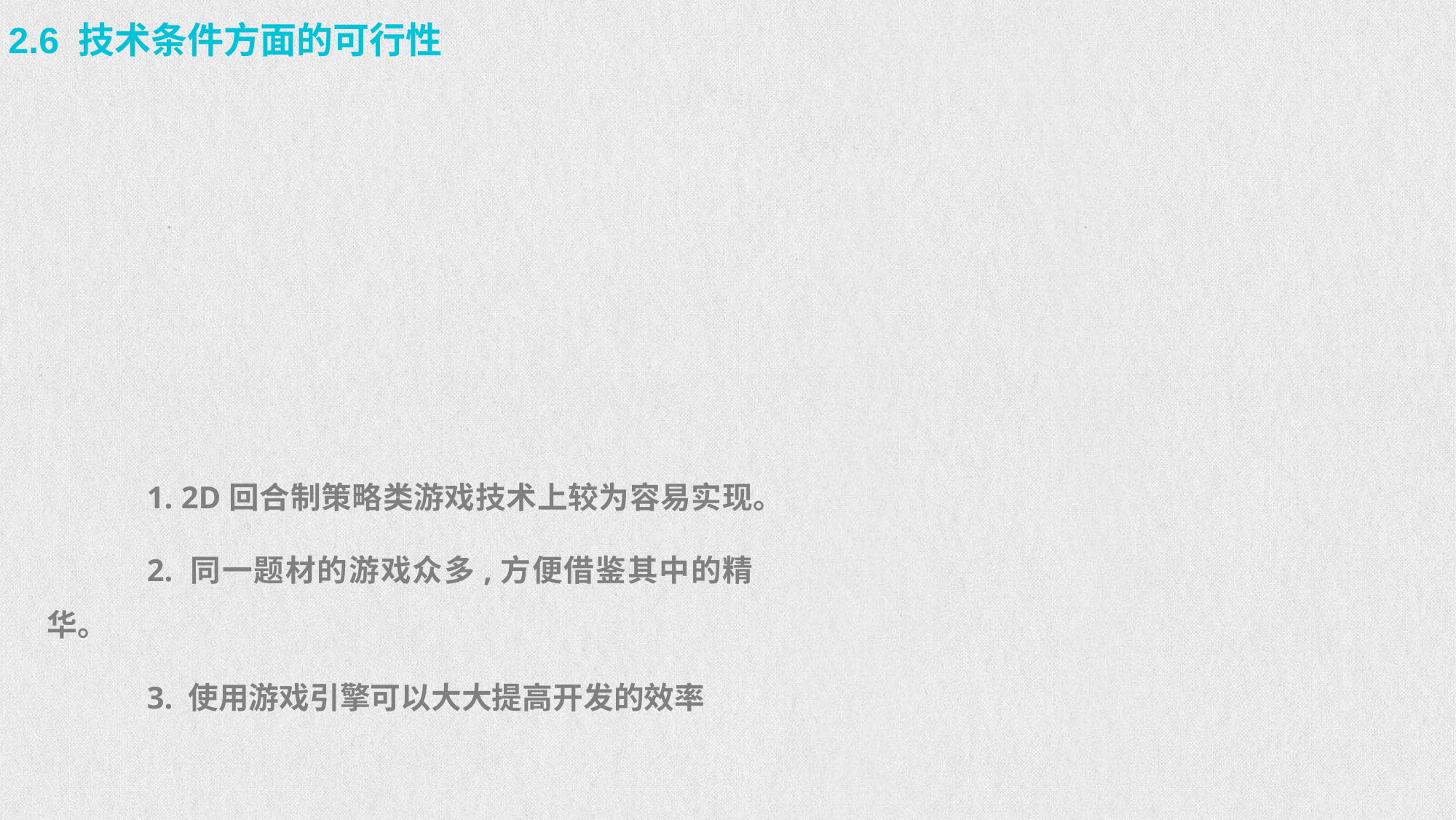

2.6 技术条件方面的可行性
1. 2D回合制策略类游戏技术上较为容易实现。
2. 同一题材的游戏众多,方便借鉴其中的精华。
3. 使用游戏引擎可以大大提高开发的效率